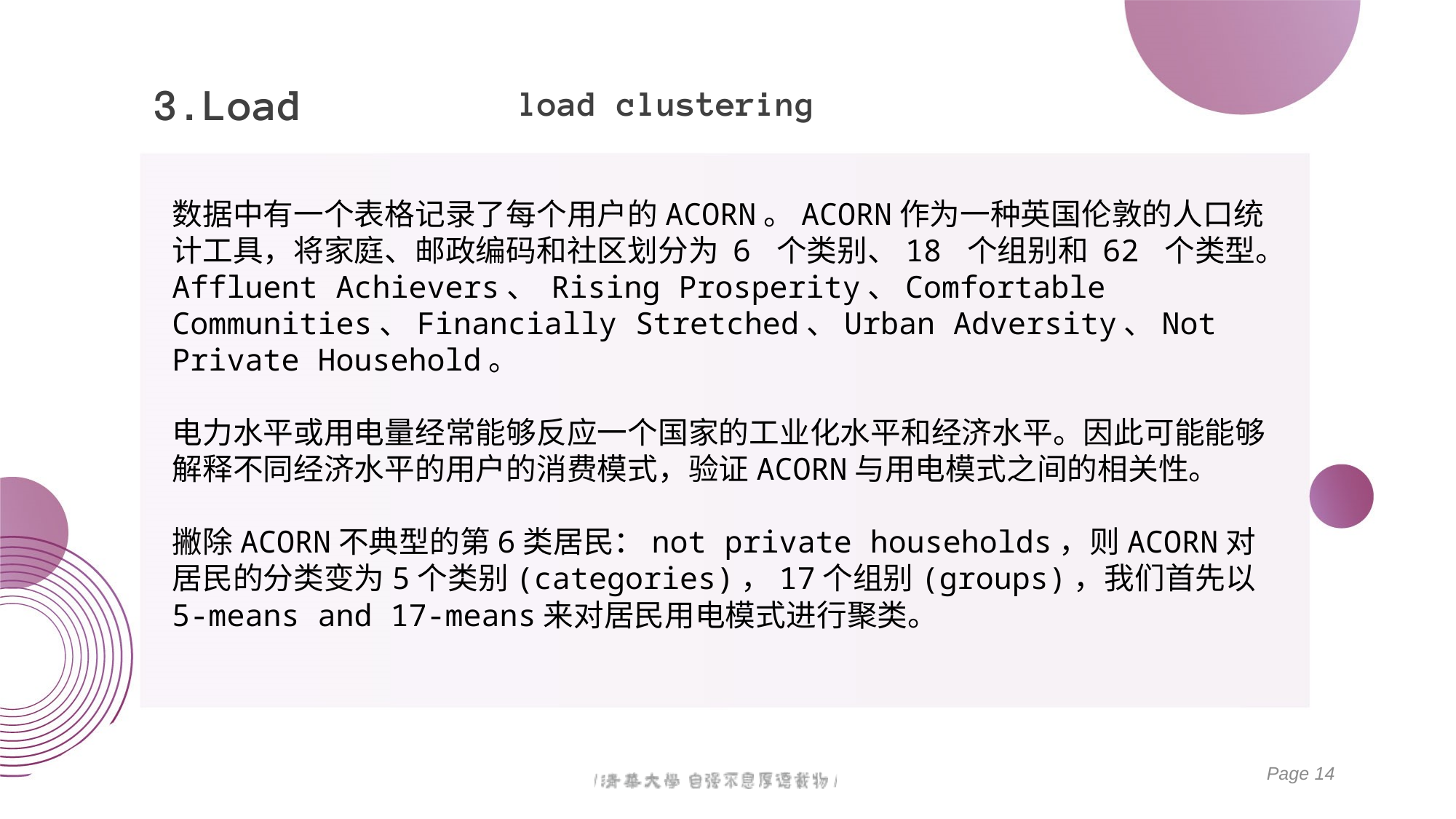

3.Load
load clustering
数据中有一个表格记录了每个用户的ACORN。ACORN作为一种英国伦敦的人口统计工具，将家庭、邮政编码和社区划分为 6 个类别、18 个组别和 62 个类型。
Affluent Achievers、 Rising Prosperity、Comfortable Communities、Financially Stretched、Urban Adversity、Not Private Household。

电力水平或用电量经常能够反应一个国家的工业化水平和经济水平。因此可能能够解释不同经济水平的用户的消费模式，验证ACORN与用电模式之间的相关性。

撇除ACORN不典型的第6类居民：not private households，则ACORN对居民的分类变为5个类别(categories)，17个组别(groups)，我们首先以5-means and 17-means来对居民用电模式进行聚类。
Page 14